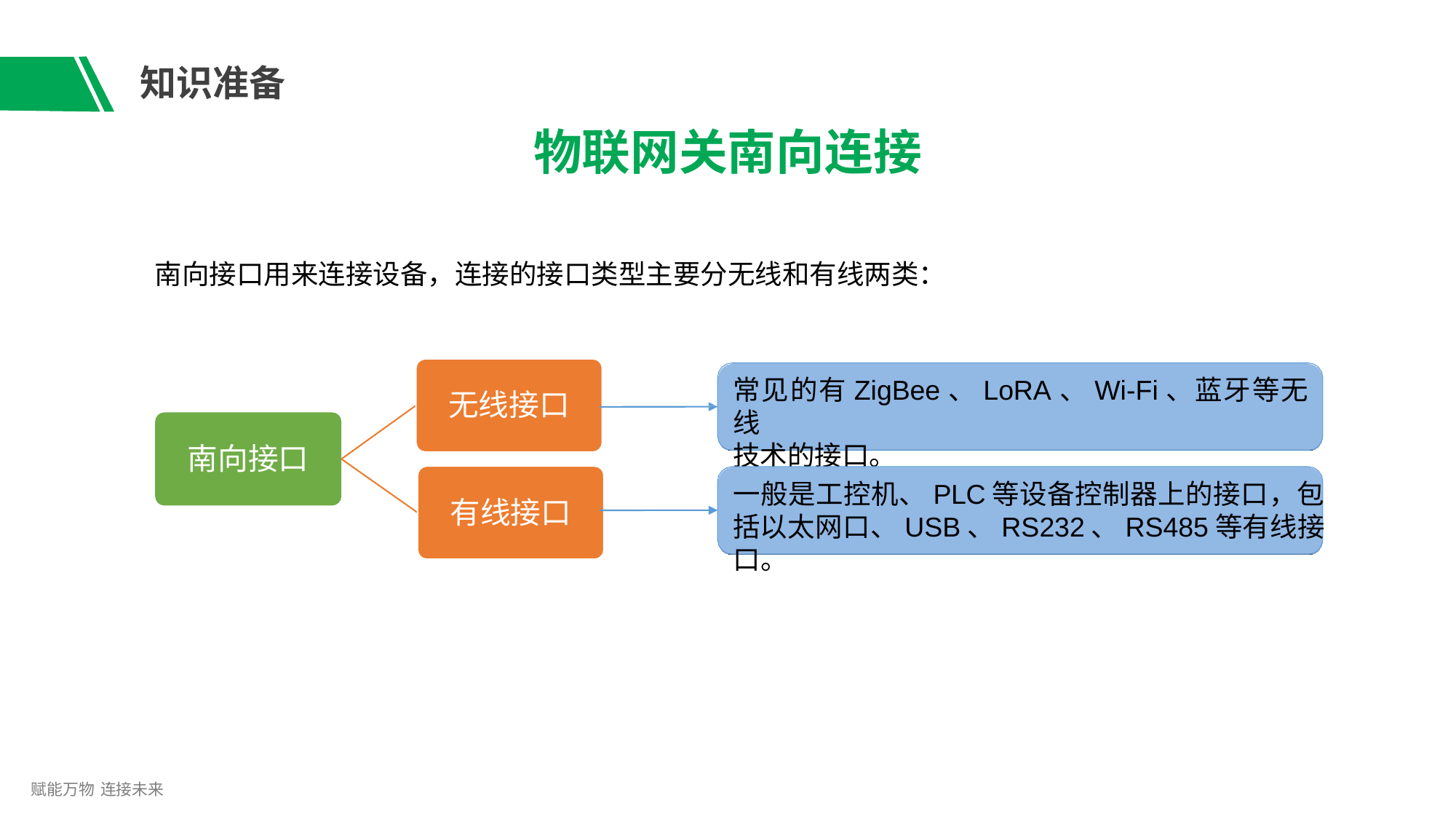

# 知识准备
物联网关南向连接
南向接口用来连接设备，连接的接口类型主要分无线和有线两类：

常见的有ZigBee、LoRA、Wi-Fi、蓝牙等无线
技术的接口。
无线接口

南向接口

一般是工控机、PLC等设备控制器上的接口，包 括以太网口、USB、RS232、RS485等有线接口。
有线接口

赋能万物 连接未来